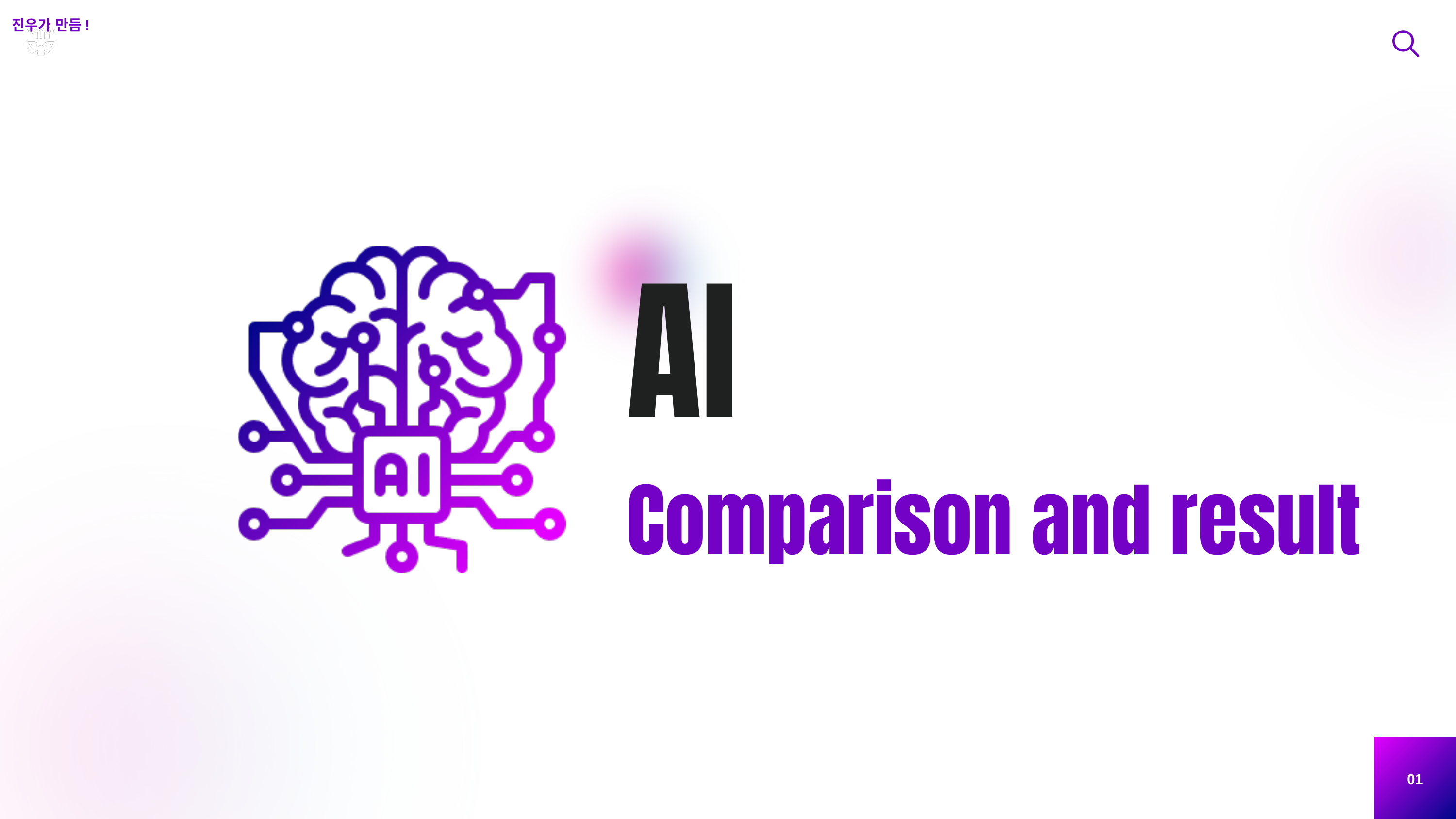

진우가 만듬!

AI

Comparison and result

01